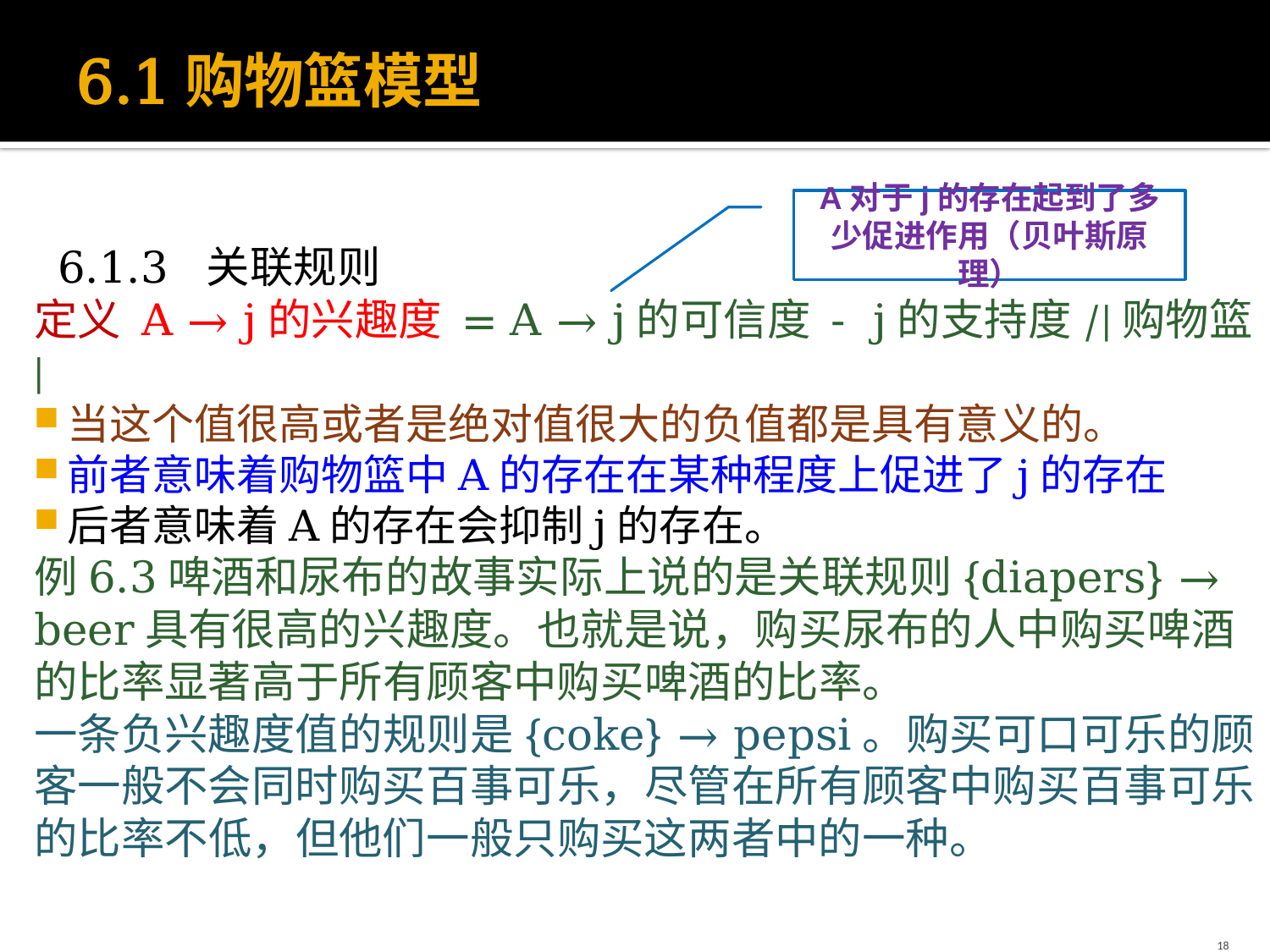

# 6.1购物篮模型
A对于j的存在起到了多少促进作用（贝叶斯原理）
6.1.3  关联规则
定义 A → j的兴趣度 = A → j的可信度 -  j的支持度/|购物篮|
当这个值很高或者是绝对值很大的负值都是具有意义的。
前者意味着购物篮中A的存在在某种程度上促进了j的存在
后者意味着A的存在会抑制j的存在。
例6.3啤酒和尿布的故事实际上说的是关联规则{diapers} → beer具有很高的兴趣度。也就是说，购买尿布的人中购买啤酒的比率显著高于所有顾客中购买啤酒的比率。
一条负兴趣度值的规则是{coke} → pepsi。购买可口可乐的顾客一般不会同时购买百事可乐，尽管在所有顾客中购买百事可乐的比率不低，但他们一般只购买这两者中的一种。
18